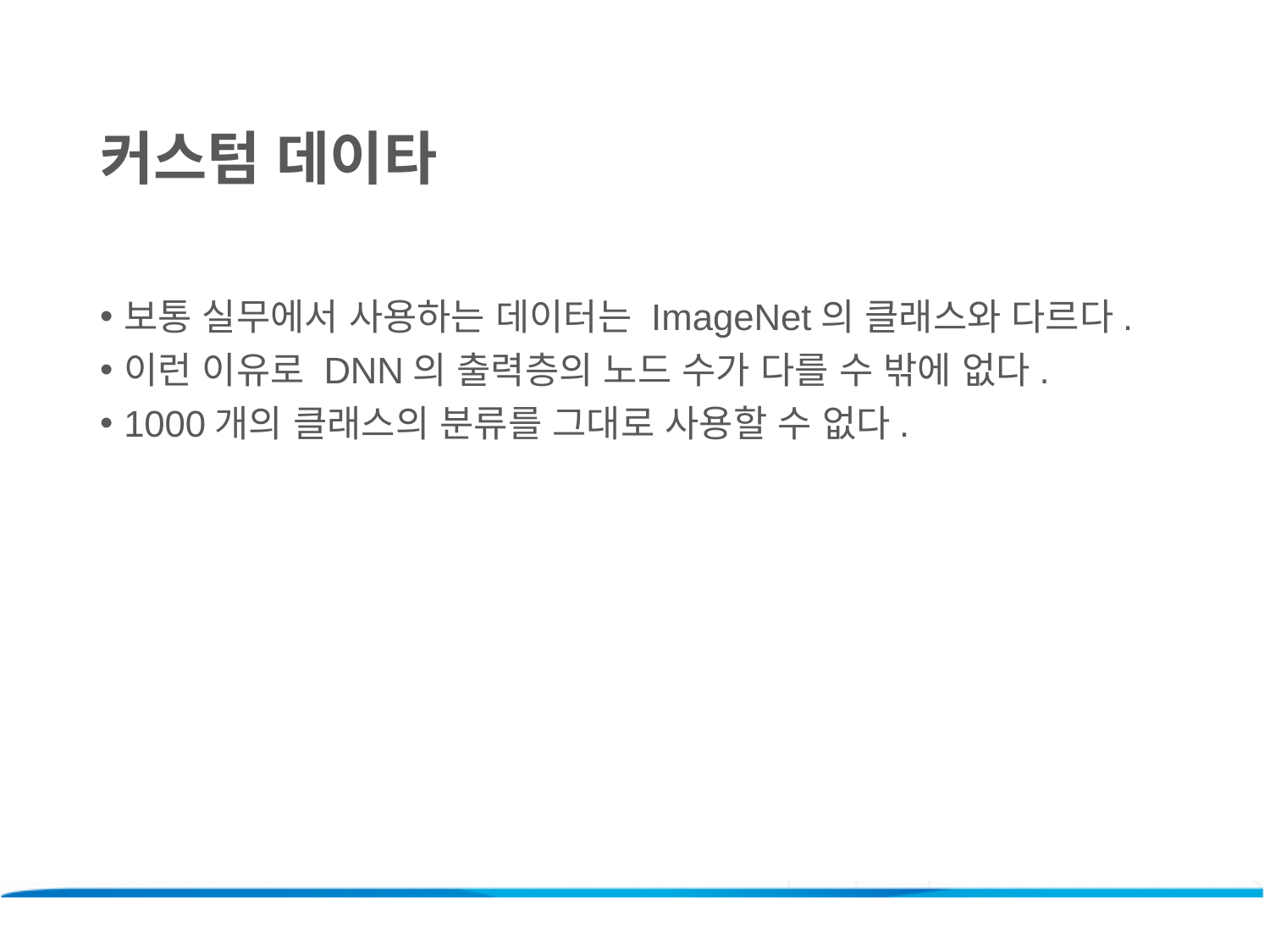

커스텀 데이타
보통 실무에서 사용하는 데이터는 ImageNet의 클래스와 다르다.
이런 이유로 DNN의 출력층의 노드 수가 다를 수 밖에 없다.
1000개의 클래스의 분류를 그대로 사용할 수 없다.